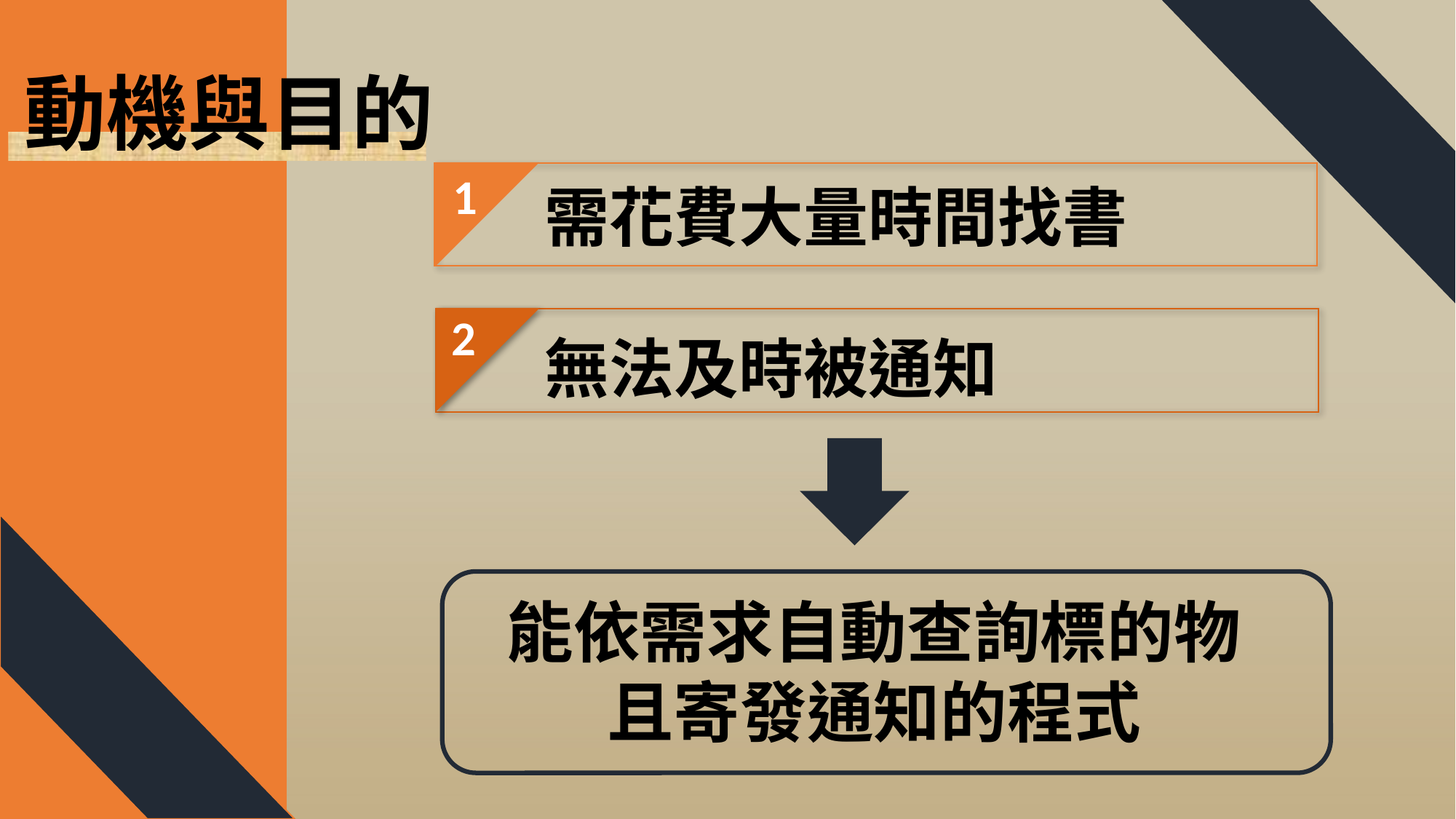

動機與目的

1

需花費大量時間找書
2

無法及時被通知

能依需求自動查詢標的物
且寄發通知的程式